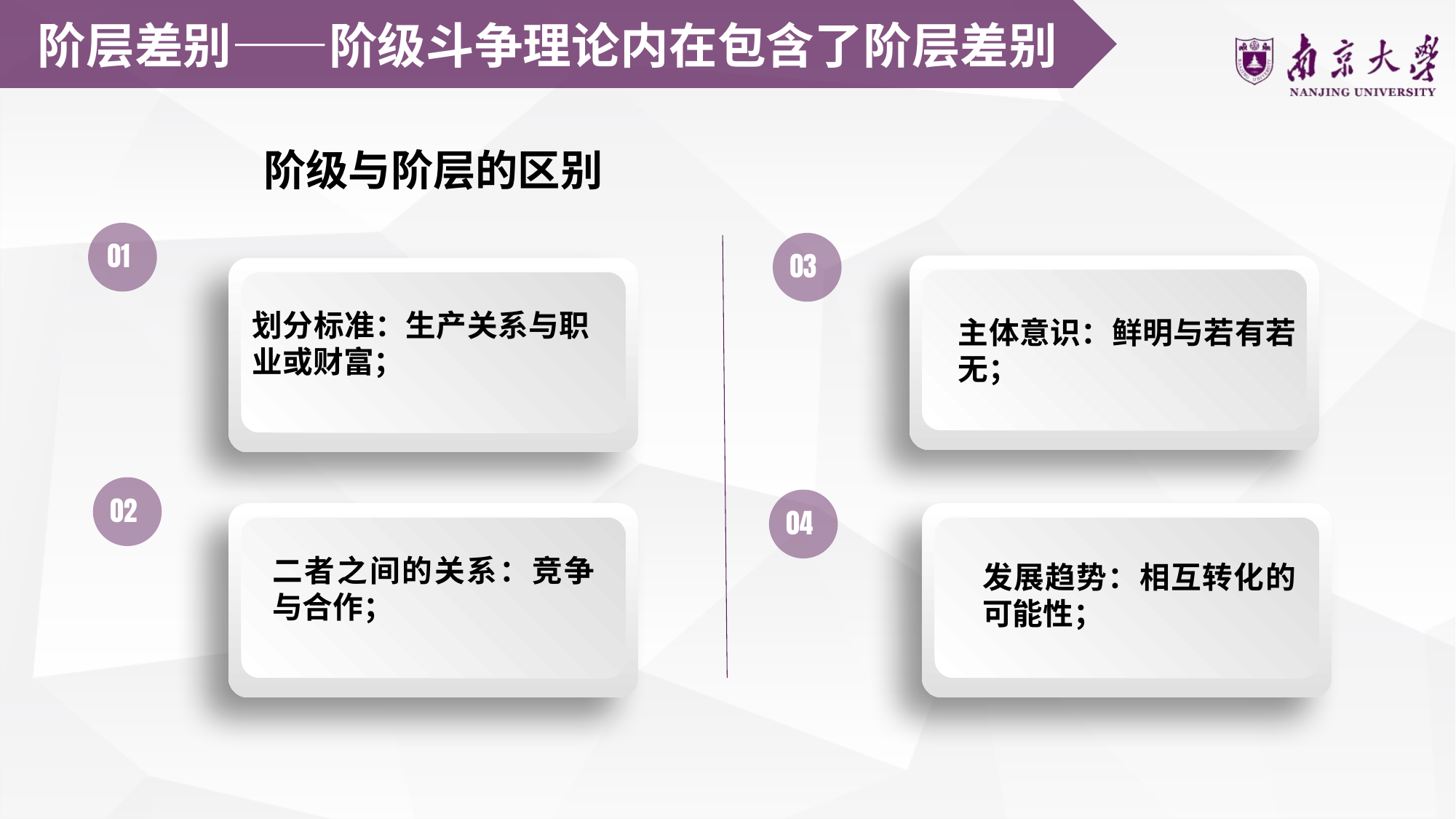

阶层差别——阶级斗争理论内在包含了阶层差别

阶级与阶层的区别

01

03

划分标准：生产关系与职业或财富；
主体意识：鲜明与若有若无；

02

04

二者之间的关系：竞争与合作；
发展趋势：相互转化的可能性；